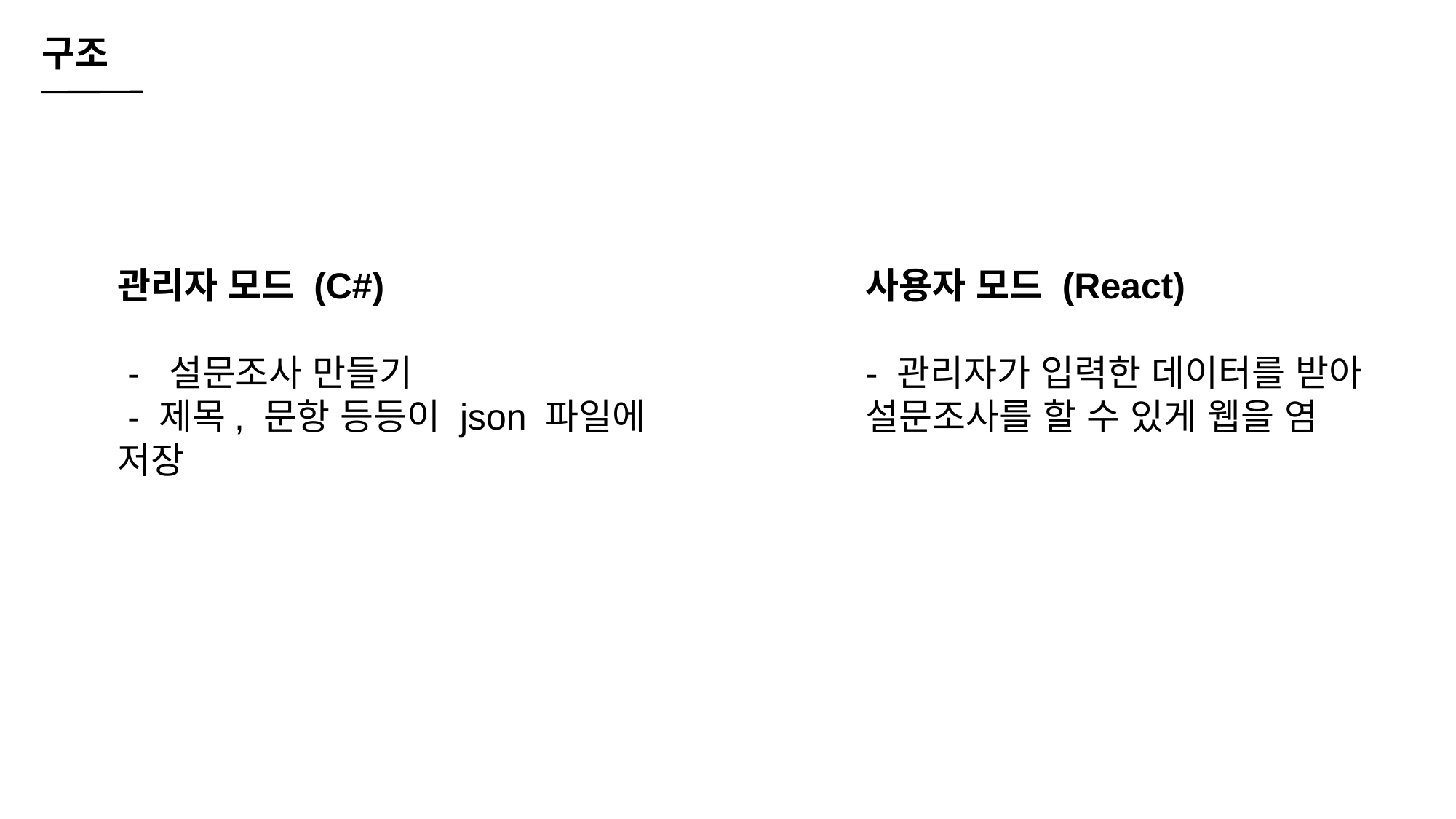

구조
관리자 모드 (C#)

 -  설문조사 만들기
 - 제목, 문항 등등이 json 파일에 저장
사용자 모드 (React)

- 관리자가 입력한 데이터를 받아 설문조사를 할 수 있게 웹을 염